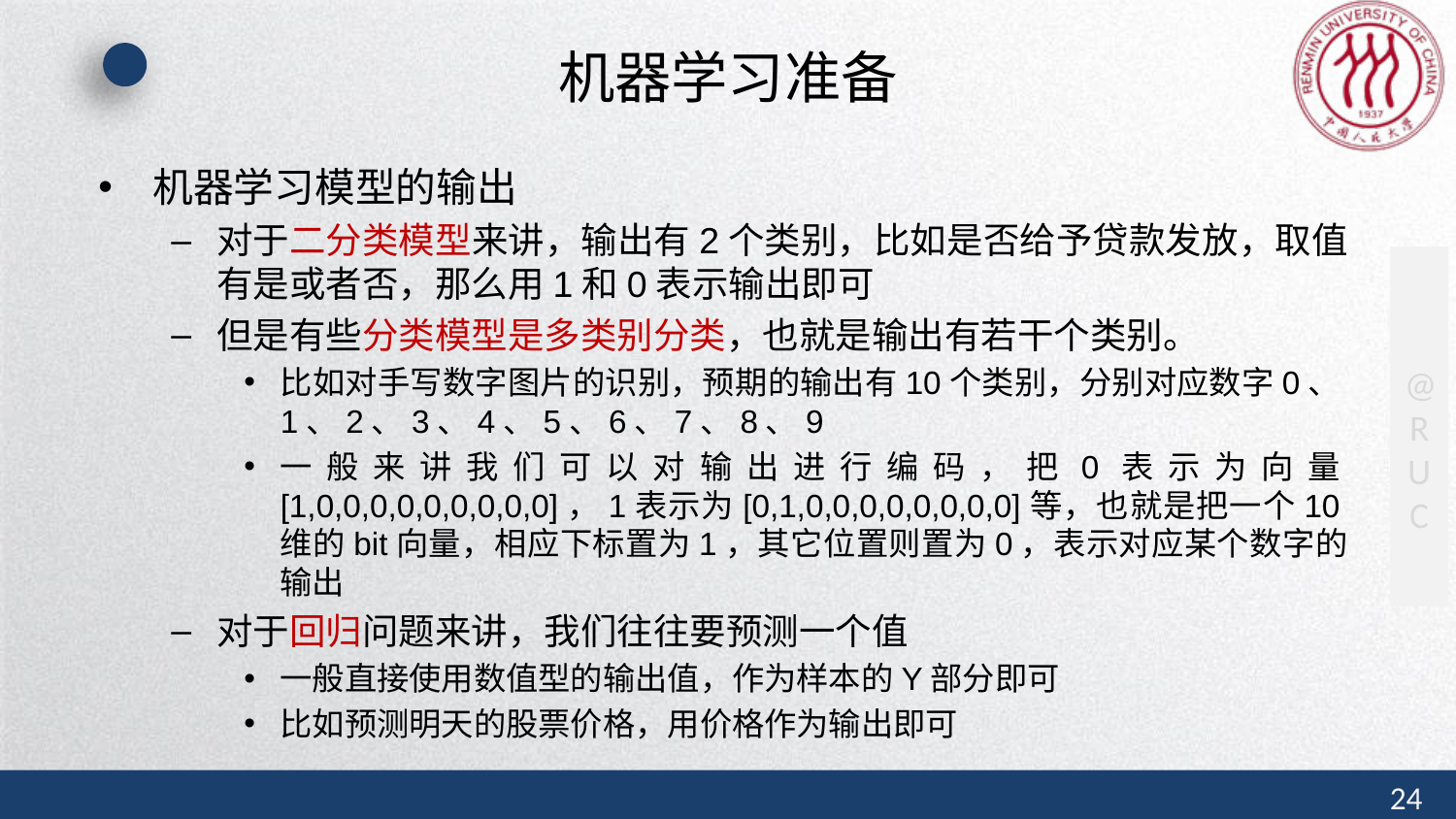

# 机器学习准备
机器学习模型的输出
对于二分类模型来讲，输出有2个类别，比如是否给予贷款发放，取值有是或者否，那么用1和0表示输出即可
但是有些分类模型是多类别分类，也就是输出有若干个类别。
比如对手写数字图片的识别，预期的输出有10个类别，分别对应数字0、1、2、3、4、5、6、7、8、9
一般来讲我们可以对输出进行编码，把0表示为向量[1,0,0,0,0,0,0,0,0,0]，1表示为[0,1,0,0,0,0,0,0,0,0]等，也就是把一个10维的bit向量，相应下标置为1，其它位置则置为0，表示对应某个数字的输出
对于回归问题来讲，我们往往要预测一个值
一般直接使用数值型的输出值，作为样本的Y部分即可
比如预测明天的股票价格，用价格作为输出即可